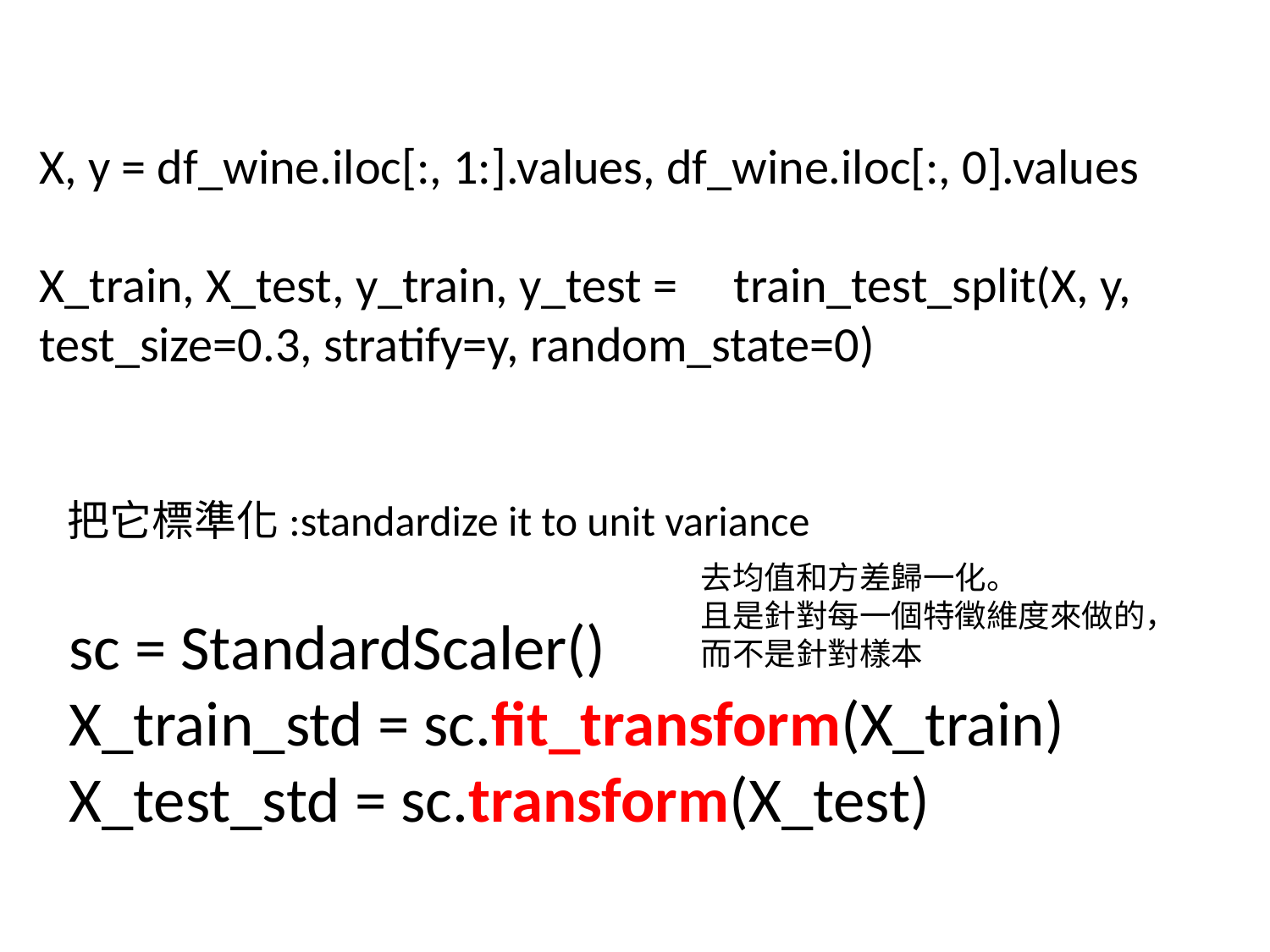

X, y = df_wine.iloc[:, 1:].values, df_wine.iloc[:, 0].values

X_train, X_test, y_train, y_test =     train_test_split(X, y, test_size=0.3, stratify=y, random_state=0)
把它標準化:standardize it to unit variance
去均值和方差歸一化。
且是針對每一個特徵維度來做的，
而不是針對樣本
sc = StandardScaler()
X_train_std = sc.fit_transform(X_train)
X_test_std = sc.transform(X_test)